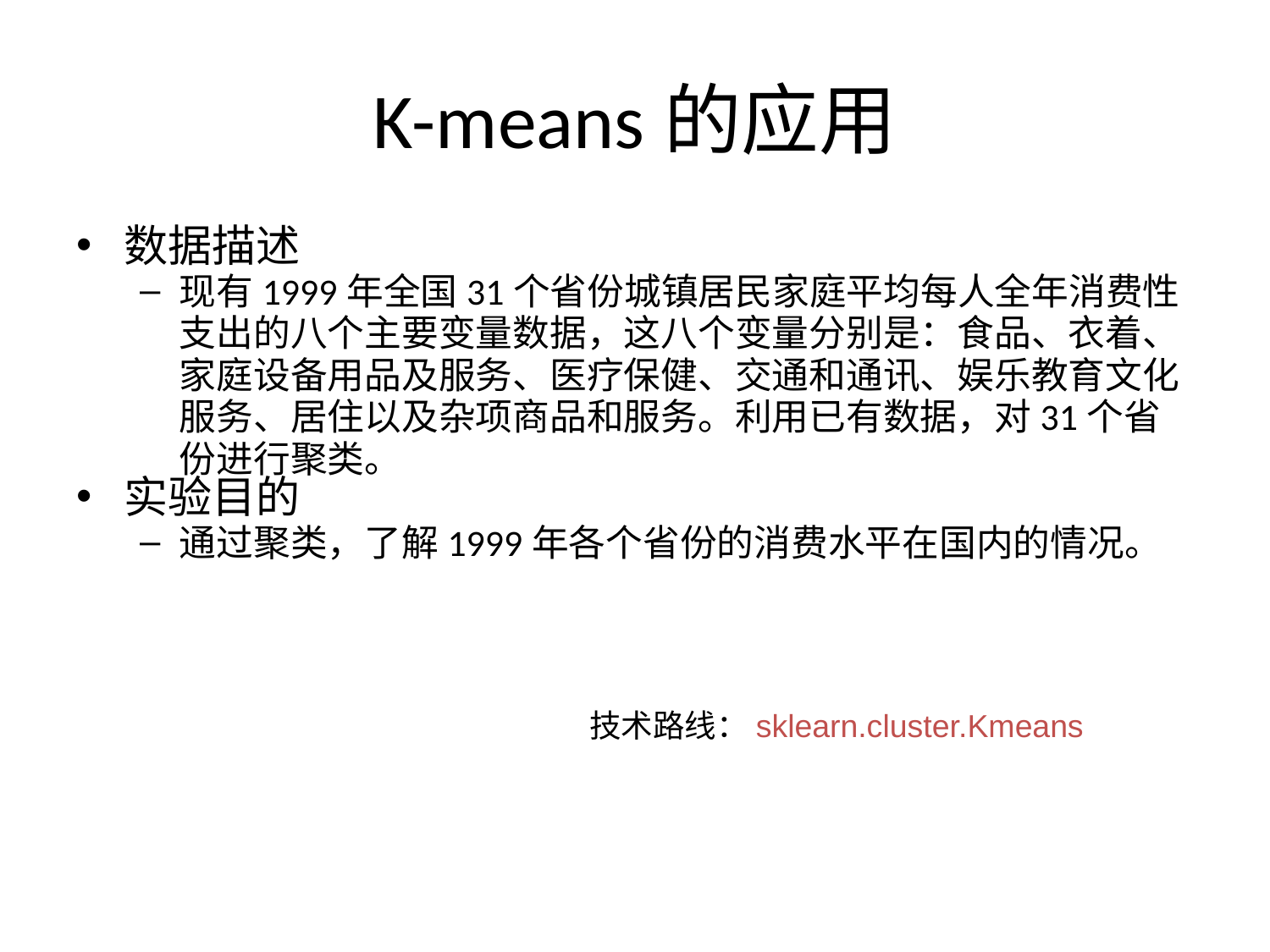

# K-means的应用
数据描述
现有1999年全国31个省份城镇居民家庭平均每人全年消费性支出的八个主要变量数据，这八个变量分别是：食品、衣着、家庭设备用品及服务、医疗保健、交通和通讯、娱乐教育文化服务、居住以及杂项商品和服务。利用已有数据，对31个省份进行聚类。
实验目的
通过聚类，了解1999年各个省份的消费水平在国内的情况。

技术路线：sklearn.cluster.Kmeans